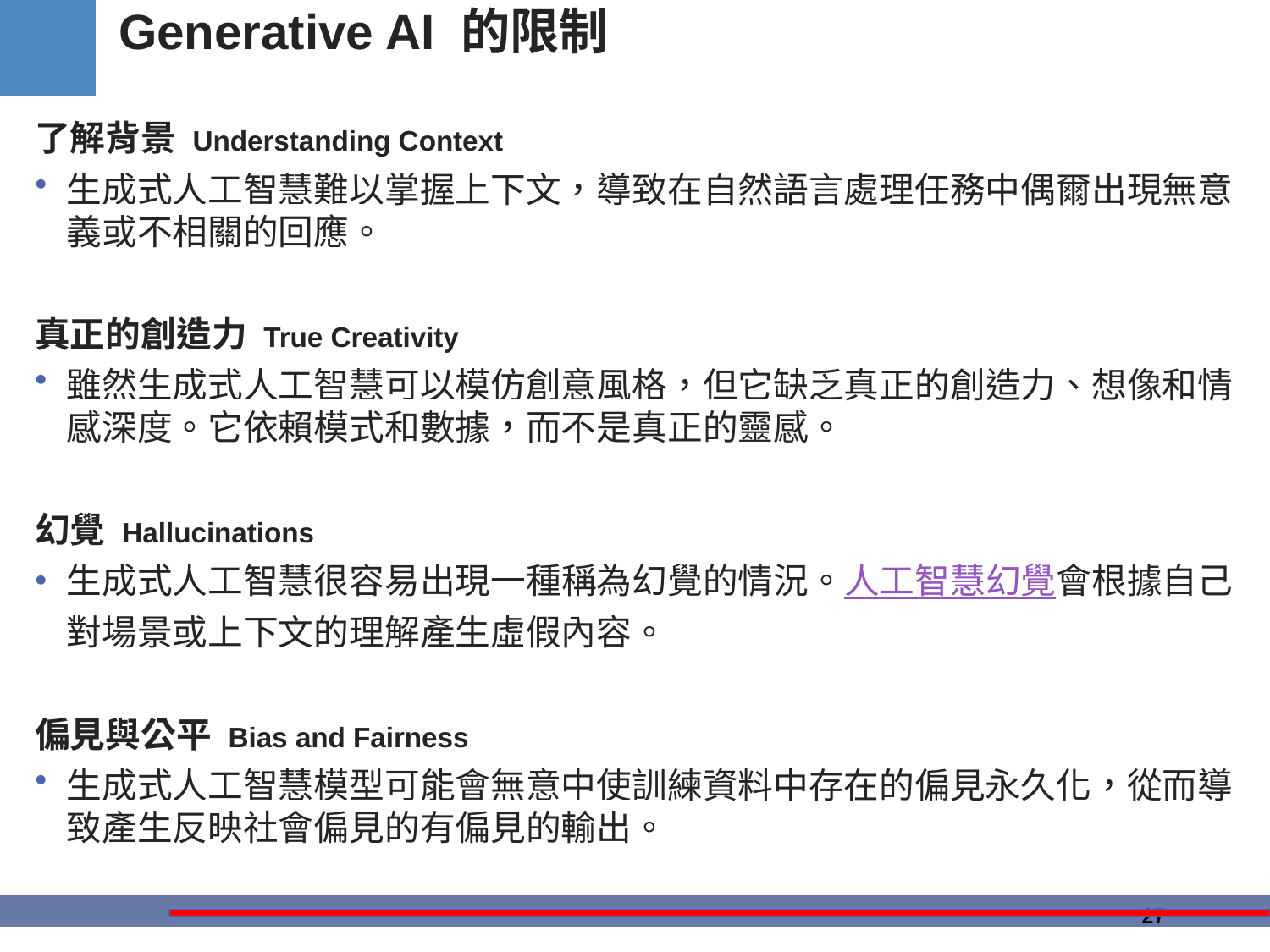

# Generative AI 的限制
了解背景 Understanding Context
生成式人工智慧難以掌握上下文，導致在自然語言處理任務中偶爾出現無意義或不相關的回應。

真正的創造力 True Creativity
雖然生成式人工智慧可以模仿創意風格，但它缺乏真正的創造力、想像和情感深度。它依賴模式和數據，而不是真正的靈感。

幻覺 Hallucinations
生成式人工智慧很容易出現一種稱為幻覺的情況。人工智慧幻覺會根據自己對場景或上下文的理解產生虛假內容。

偏見與公平 Bias and Fairness
生成式人工智慧模型可能會無意中使訓練資料中存在的偏見永久化，從而導致產生反映社會偏見的有偏見的輸出。